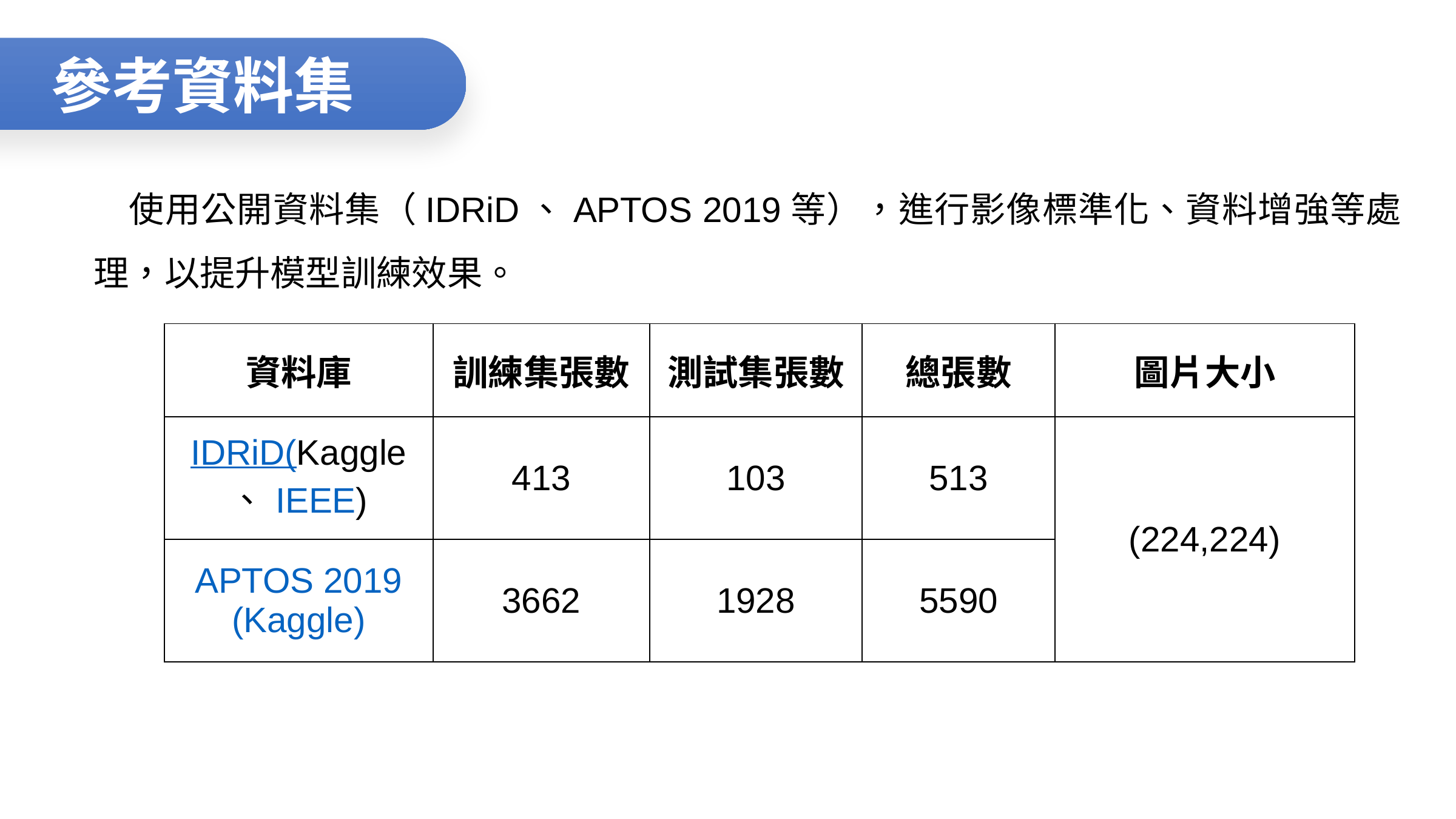

參考資料集
使用公開資料集（IDRiD、APTOS 2019等），進行影像標準化、資料增強等處理，以提升模型訓練效果。
| 資料庫 | 訓練集張數 | 測試集張數 | 總張數 | 圖片大小 |
| --- | --- | --- | --- | --- |
| IDRiD(Kaggle、IEEE) | 413 | 103 | 513 | (224,224) |
| APTOS 2019(Kaggle) | 3662 | 1928 | 5590 |  |